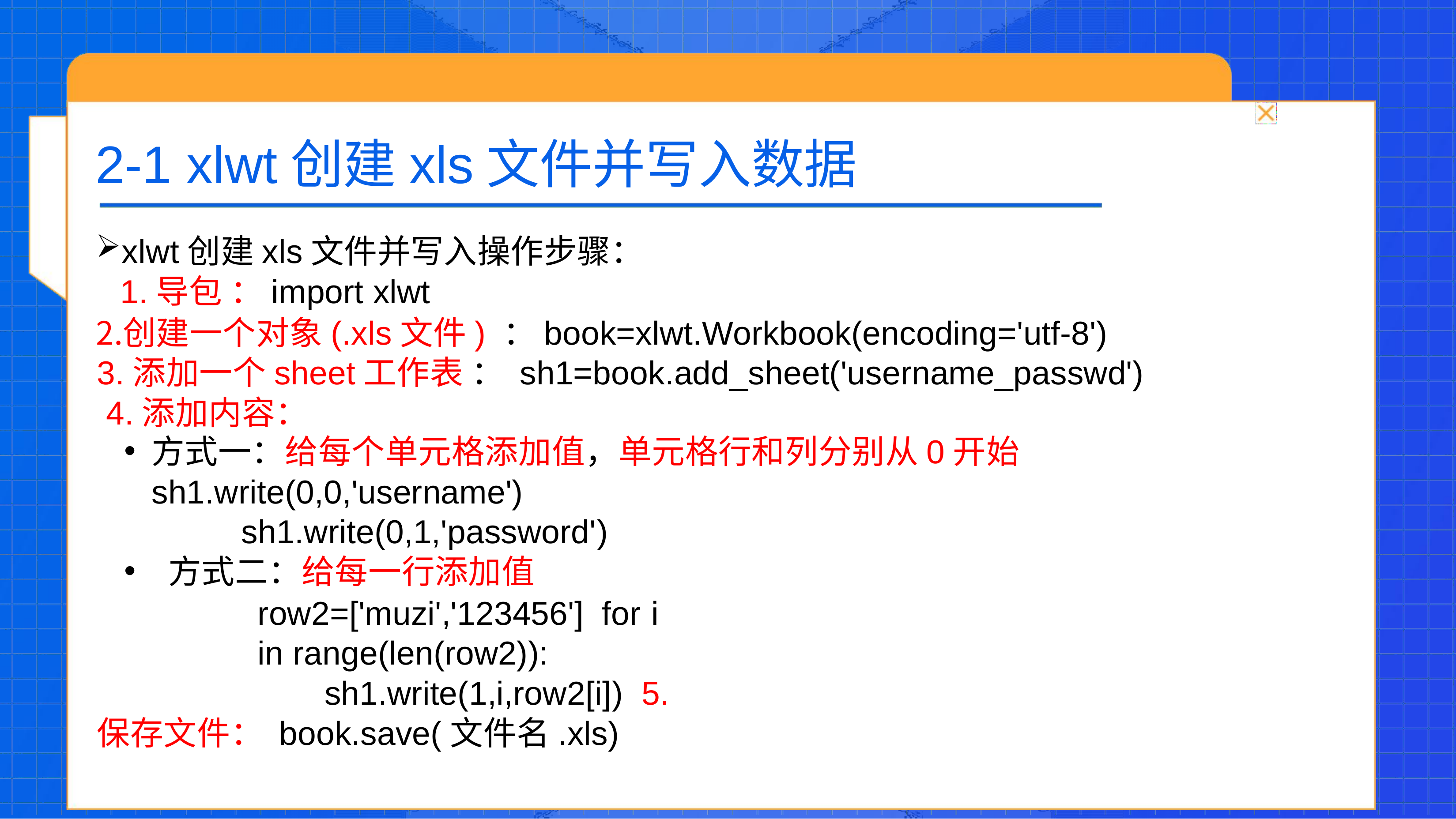

# 2-1 xlwt创建xls文件并写入数据

xlwt创建xls文件并写入操作步骤：  1.导包 ：import xlwt
创建一个对象(.xls文件) ：book=xlwt.Workbook(encoding='utf-8')  3.添加一个sheet工作表 ： sh1=book.add_sheet('username_passwd')  4.添加内容：
方式一：给每个单元格添加值，单元格行和列分别从0开始
sh1.write(0,0,'username')  sh1.write(0,1,'password')
方式二：给每一行添加值
row2=['muzi','123456']  for i in range(len(row2)):
sh1.write(1,i,row2[i])  5.保存文件： book.save(文件名.xls)